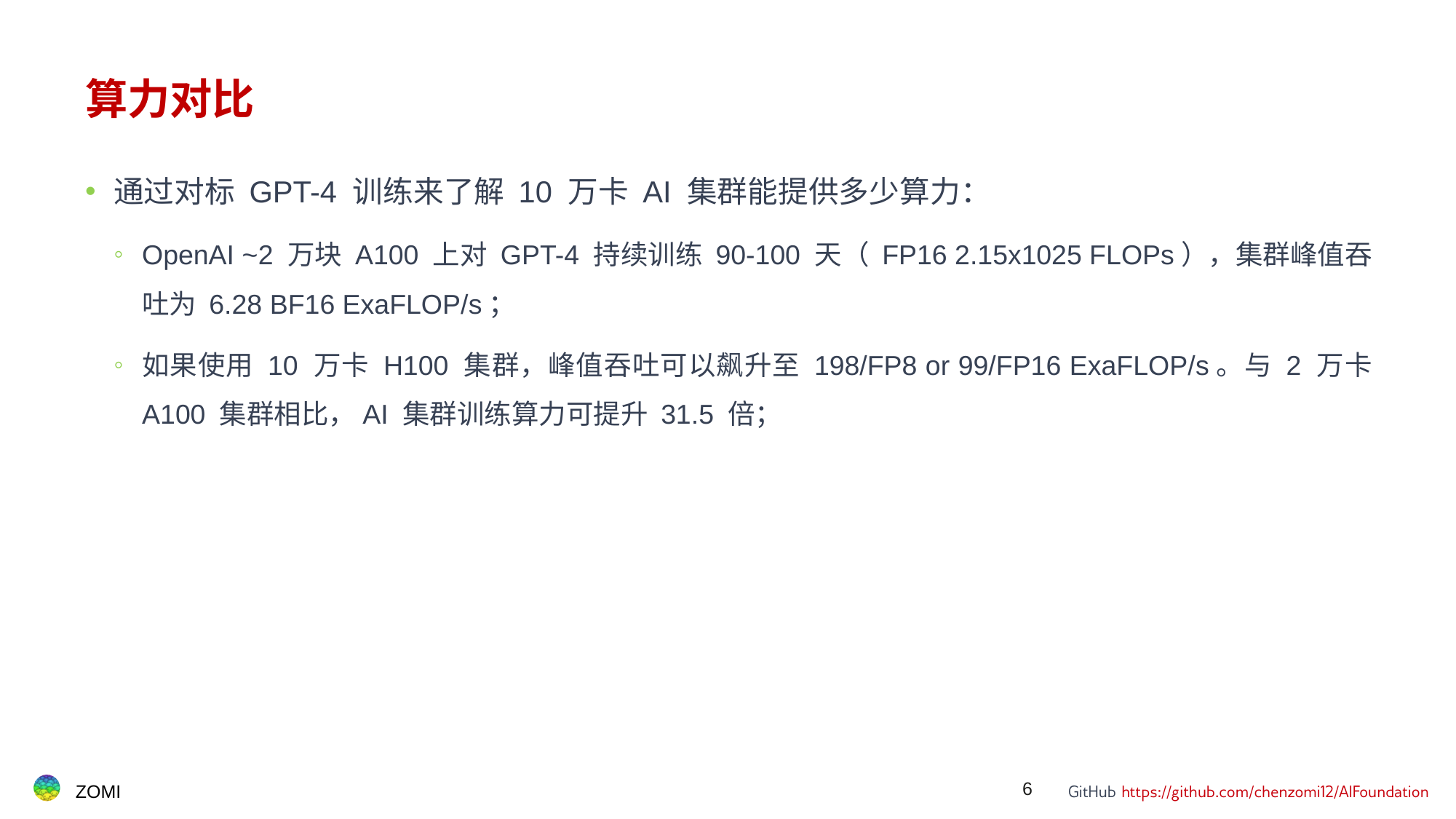

# 算力对比
通过对标 GPT-4 训练来了解 10 万卡 AI 集群能提供多少算力：
OpenAI ~2 万块 A100 上对 GPT-4 持续训练 90-100 天（ FP16 2.15x1025 FLOPs），集群峰值吞吐为 6.28 BF16 ExaFLOP/s；
如果使用 10 万卡 H100 集群，峰值吞吐可以飙升至 198/FP8 or 99/FP16 ExaFLOP/s。与 2 万卡 A100 集群相比，AI 集群训练算力可提升 31.5 倍；